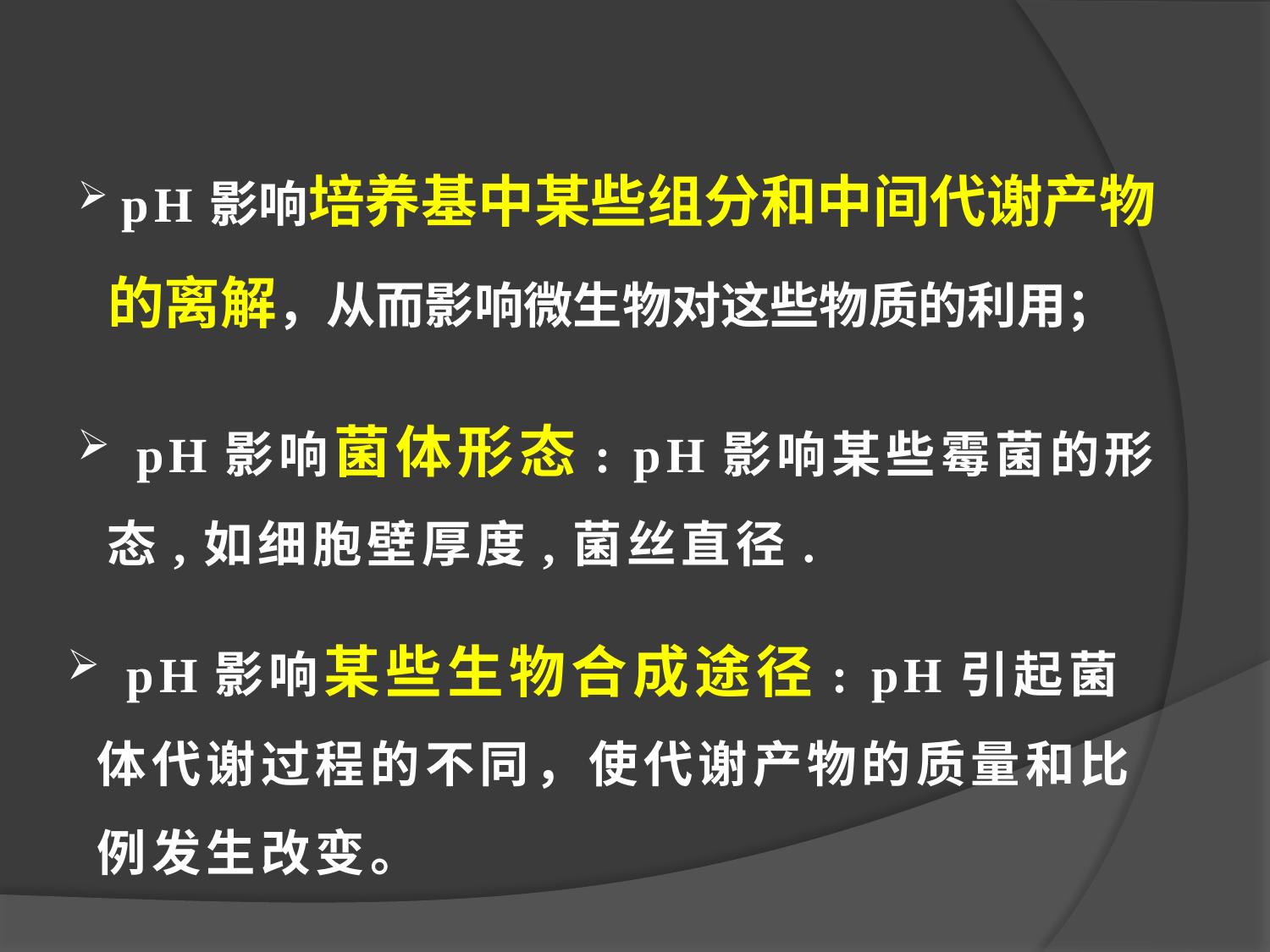

pH影响培养基中某些组分和中间代谢产物的离解，从而影响微生物对这些物质的利用；
 pH影响菌体形态: pH影响某些霉菌的形态,如细胞壁厚度,菌丝直径.
 pH影响某些生物合成途径: pH引起菌体代谢过程的不同，使代谢产物的质量和比例发生改变。